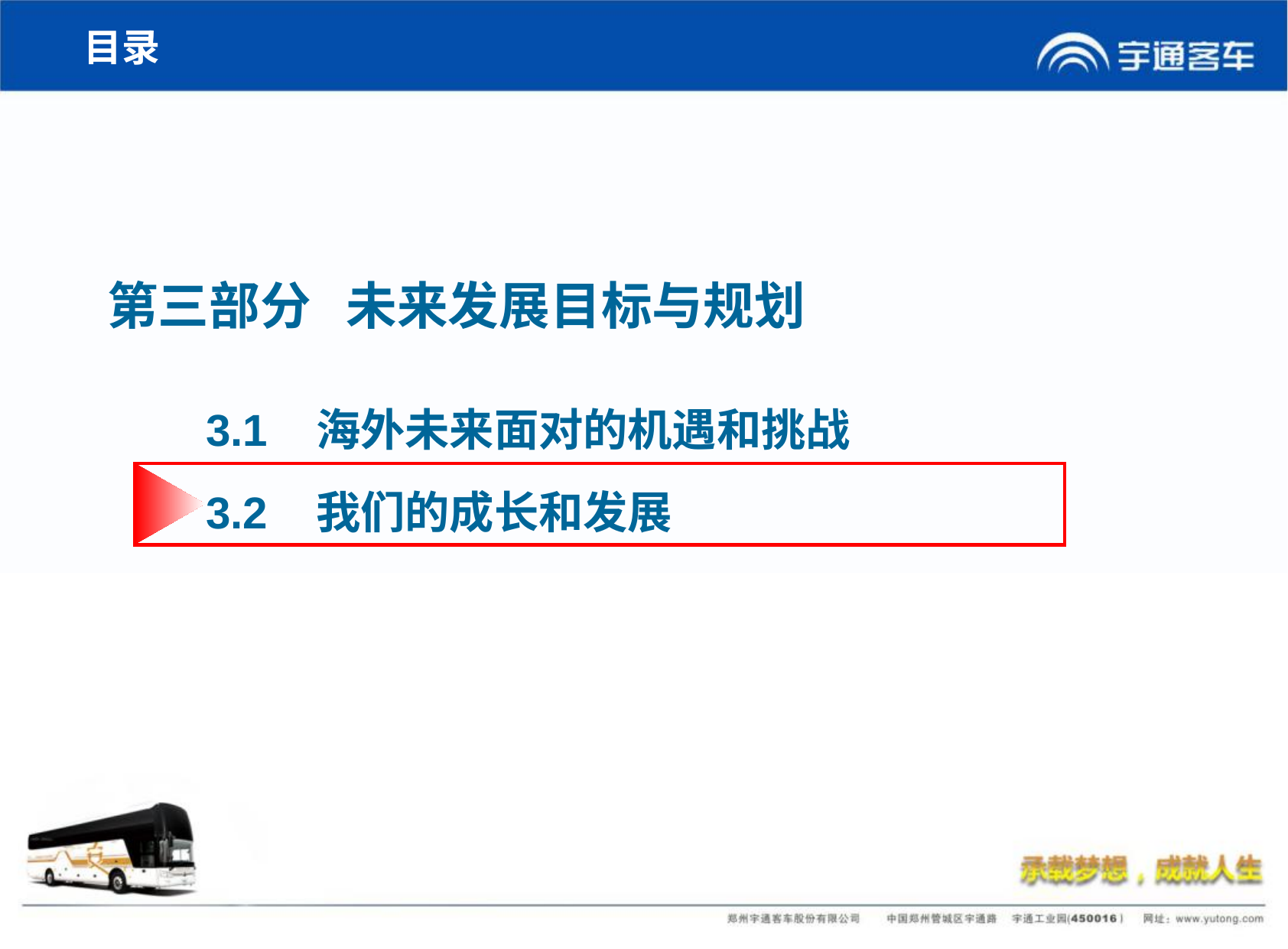

目录
第三部分   未来发展目标与规划
3.1   海外未来面对的机遇和挑战
3.2   我们的成长和发展